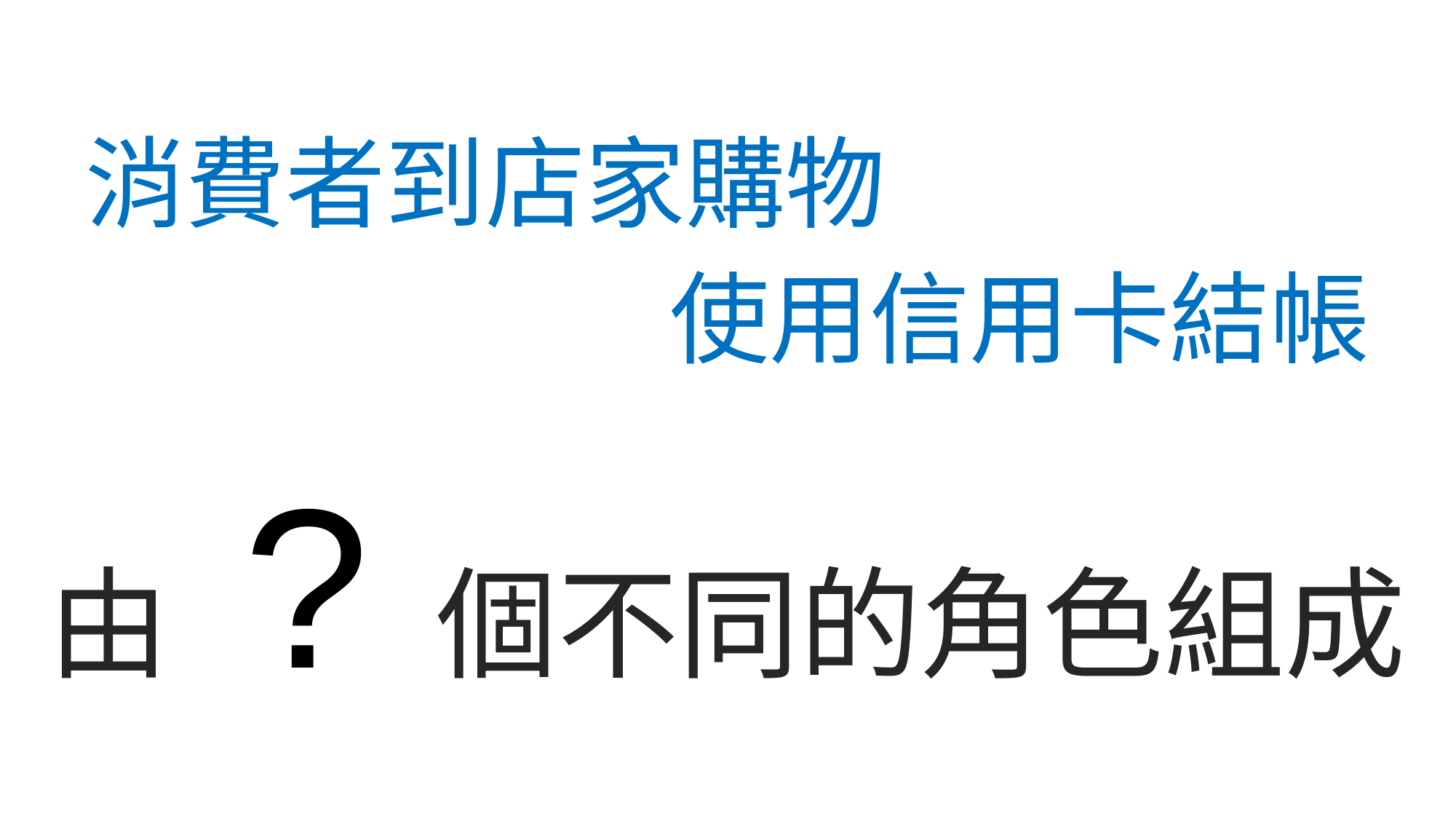

# 消費者到店家購物
使用信用卡結帳
?
由 5 個不同的角色組成